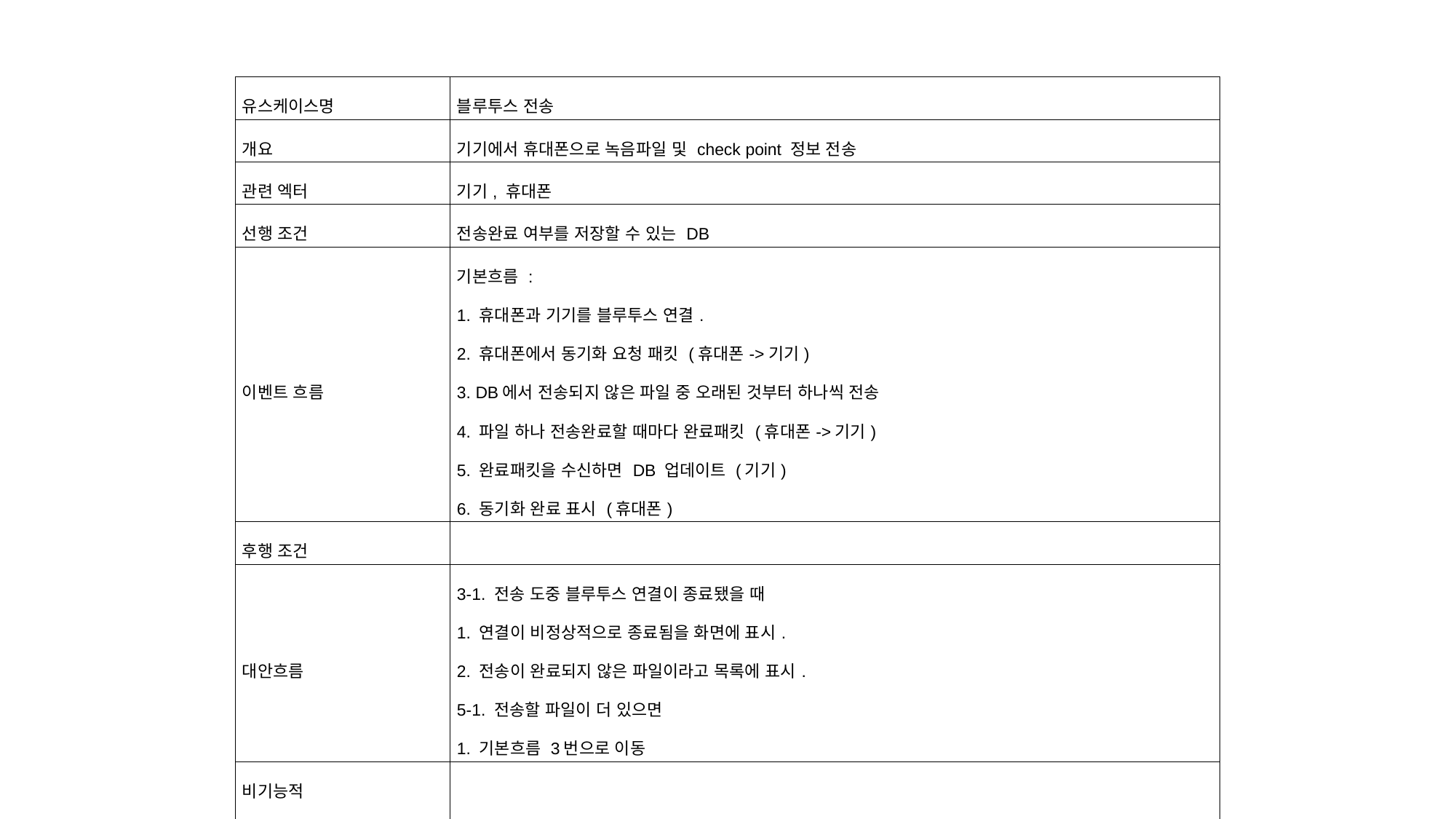

| 유스케이스명 | 블루투스 전송 |
| --- | --- |
| 개요 | 기기에서 휴대폰으로 녹음파일 및 check point 정보 전송 |
| 관련 엑터 | 기기, 휴대폰 |
| 선행 조건 | 전송완료 여부를 저장할 수 있는 DB |
| 이벤트 흐름 | 기본흐름 : 1. 휴대폰과 기기를 블루투스 연결. 2. 휴대폰에서 동기화 요청 패킷 (휴대폰->기기) 3. DB에서 전송되지 않은 파일 중 오래된 것부터 하나씩 전송 4. 파일 하나 전송완료할 때마다 완료패킷 (휴대폰->기기) 5. 완료패킷을 수신하면 DB 업데이트 (기기) 6. 동기화 완료 표시 (휴대폰) |
| 후행 조건 |  |
| 대안흐름 | 3-1. 전송 도중 블루투스 연결이 종료됐을 때 1. 연결이 비정상적으로 종료됨을 화면에 표시. 2. 전송이 완료되지 않은 파일이라고 목록에 표시. 5-1. 전송할 파일이 더 있으면 1. 기본흐름 3번으로 이동 |
| 비기능적 요구사항 |  |